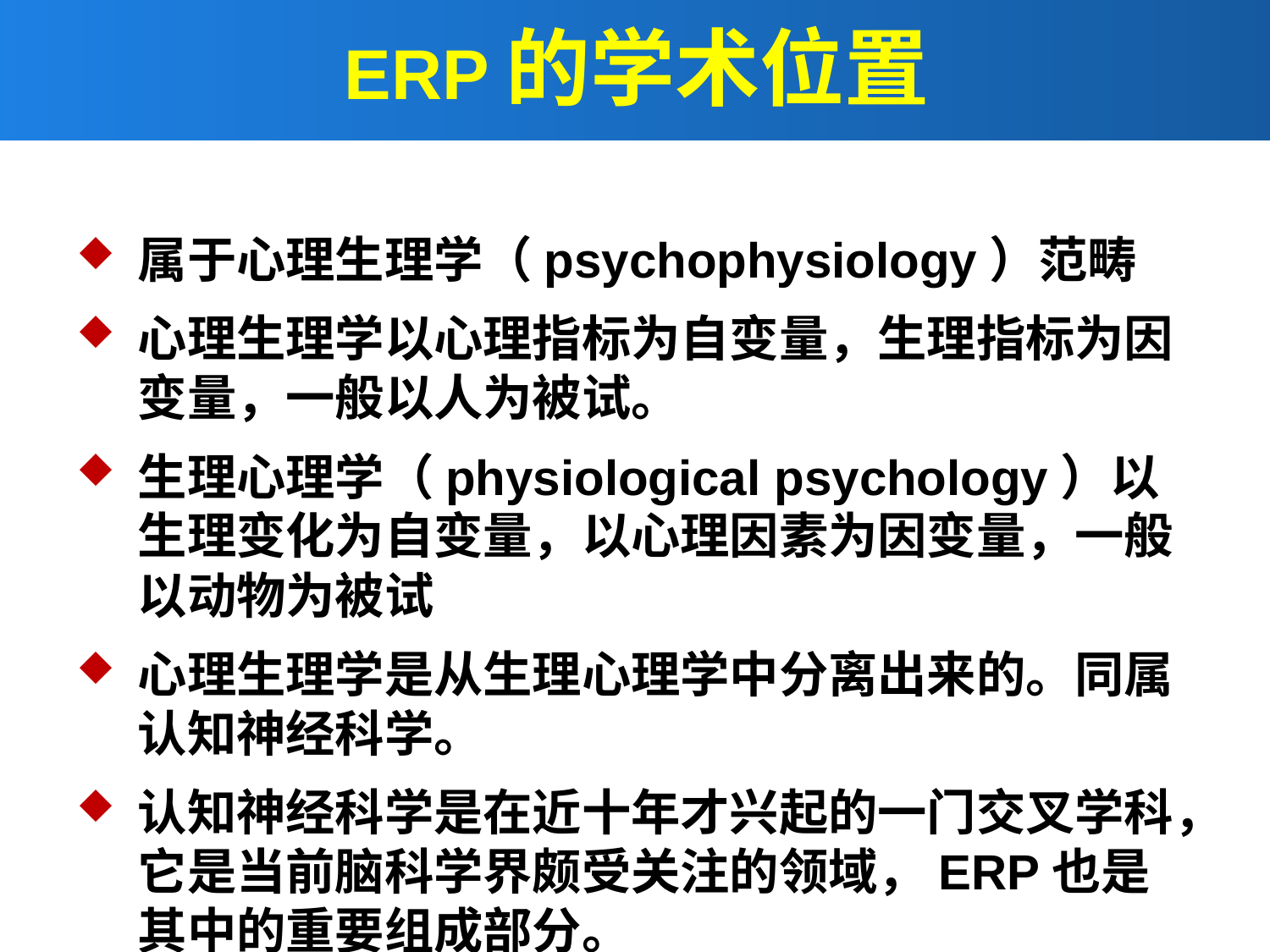

# ERP的学术位置
属于心理生理学（psychophysiology）范畴
心理生理学以心理指标为自变量，生理指标为因变量，一般以人为被试。
生理心理学（physiological psychology）以生理变化为自变量，以心理因素为因变量，一般以动物为被试
心理生理学是从生理心理学中分离出来的。同属认知神经科学。
认知神经科学是在近十年才兴起的一门交叉学科，它是当前脑科学界颇受关注的领域，ERP也是其中的重要组成部分。